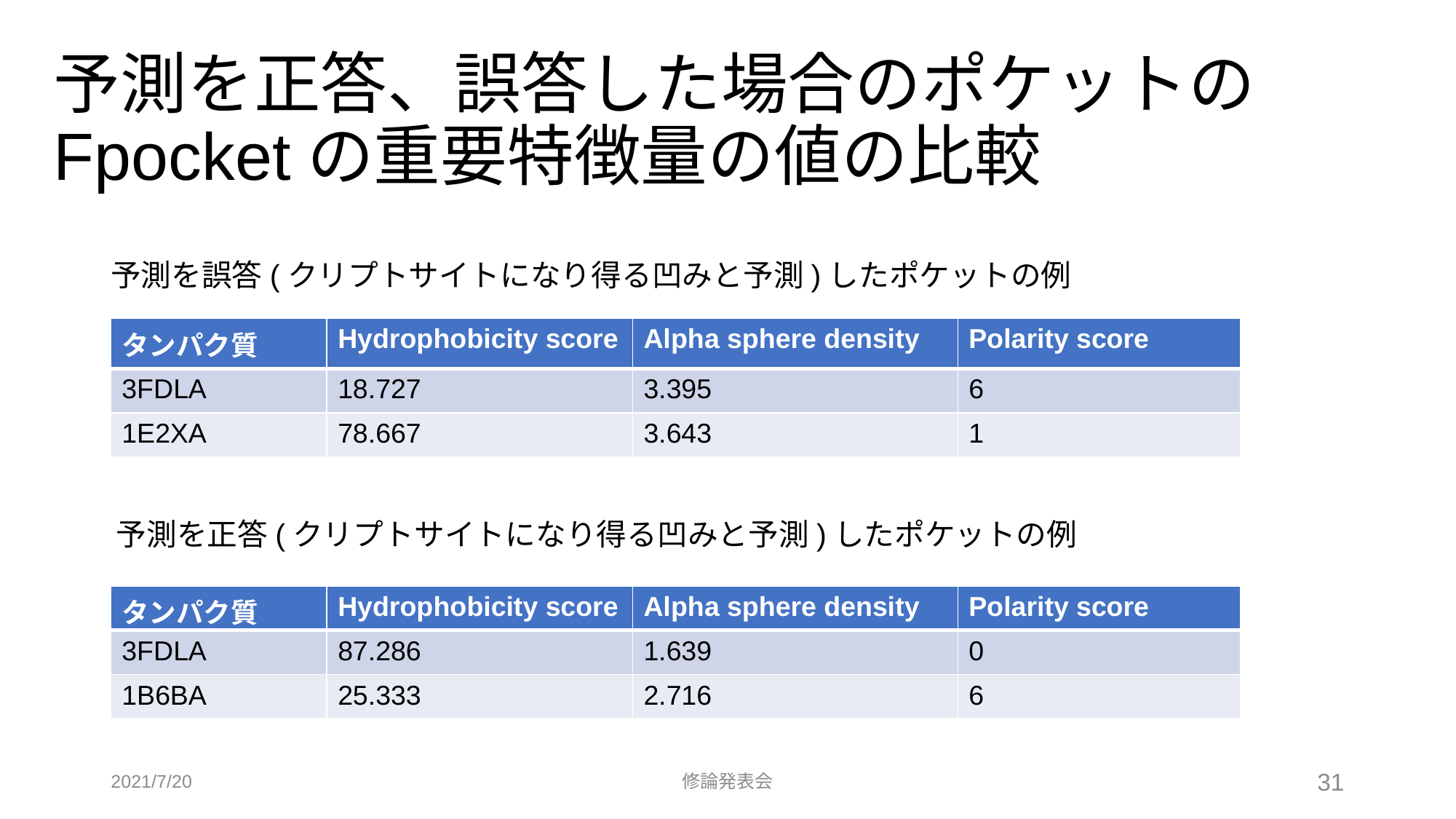

# 予測を正答、誤答した場合のポケットのFpocketの重要特徴量の値の比較
予測を誤答(クリプトサイトになり得る凹みと予測)したポケットの例
| タンパク質 | Hydrophobicity score | Alpha sphere density | Polarity score |
| --- | --- | --- | --- |
| 3FDLA | 18.727 | 3.395 | 6 |
| 1E2XA | 78.667 | 3.643 | 1 |
予測を正答(クリプトサイトになり得る凹みと予測)したポケットの例
| タンパク質 | Hydrophobicity score | Alpha sphere density | Polarity score |
| --- | --- | --- | --- |
| 3FDLA | 87.286 | 1.639 | 0 |
| 1B6BA | 25.333 | 2.716 | 6 |
2021/7/20
修論発表会
31